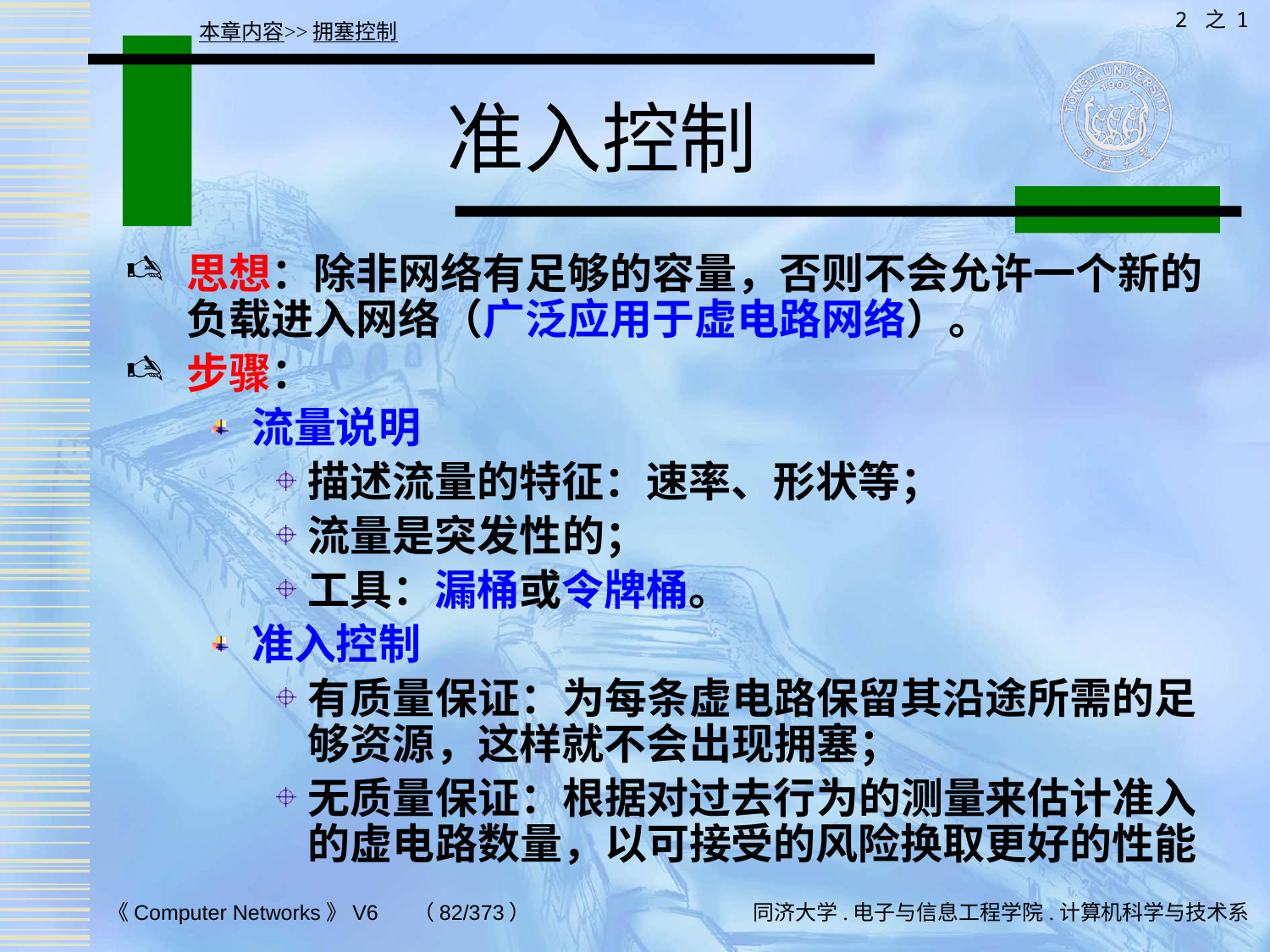

2 之 1
本章内容>>拥塞控制
# 准入控制
思想：除非网络有足够的容量，否则不会允许一个新的负载进入网络（广泛应用于虚电路网络）。
步骤：
流量说明
描述流量的特征：速率、形状等；
流量是突发性的；
工具：漏桶或令牌桶。
准入控制
有质量保证：为每条虚电路保留其沿途所需的足够资源，这样就不会出现拥塞；
无质量保证：根据对过去行为的测量来估计准入的虚电路数量，以可接受的风险换取更好的性能